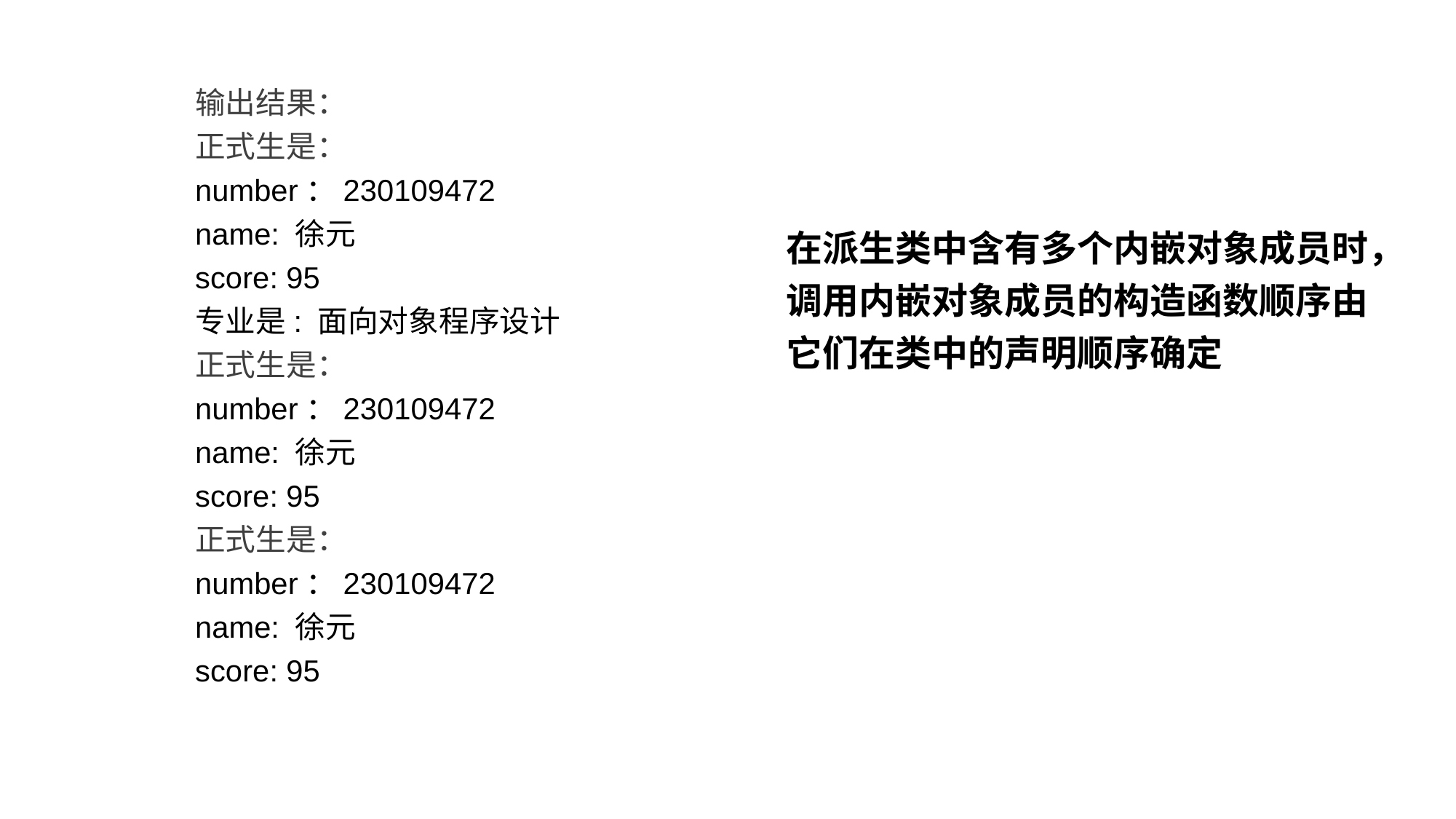

输出结果：
正式生是：
number：230109472
name: 徐元
score: 95
专业是: 面向对象程序设计
正式生是：
number：230109472
name: 徐元
score: 95
正式生是：
number：230109472
name: 徐元
score: 95

在派生类中含有多个内嵌对象成员时，
调用内嵌对象成员的构造函数顺序由
它们在类中的声明顺序确定